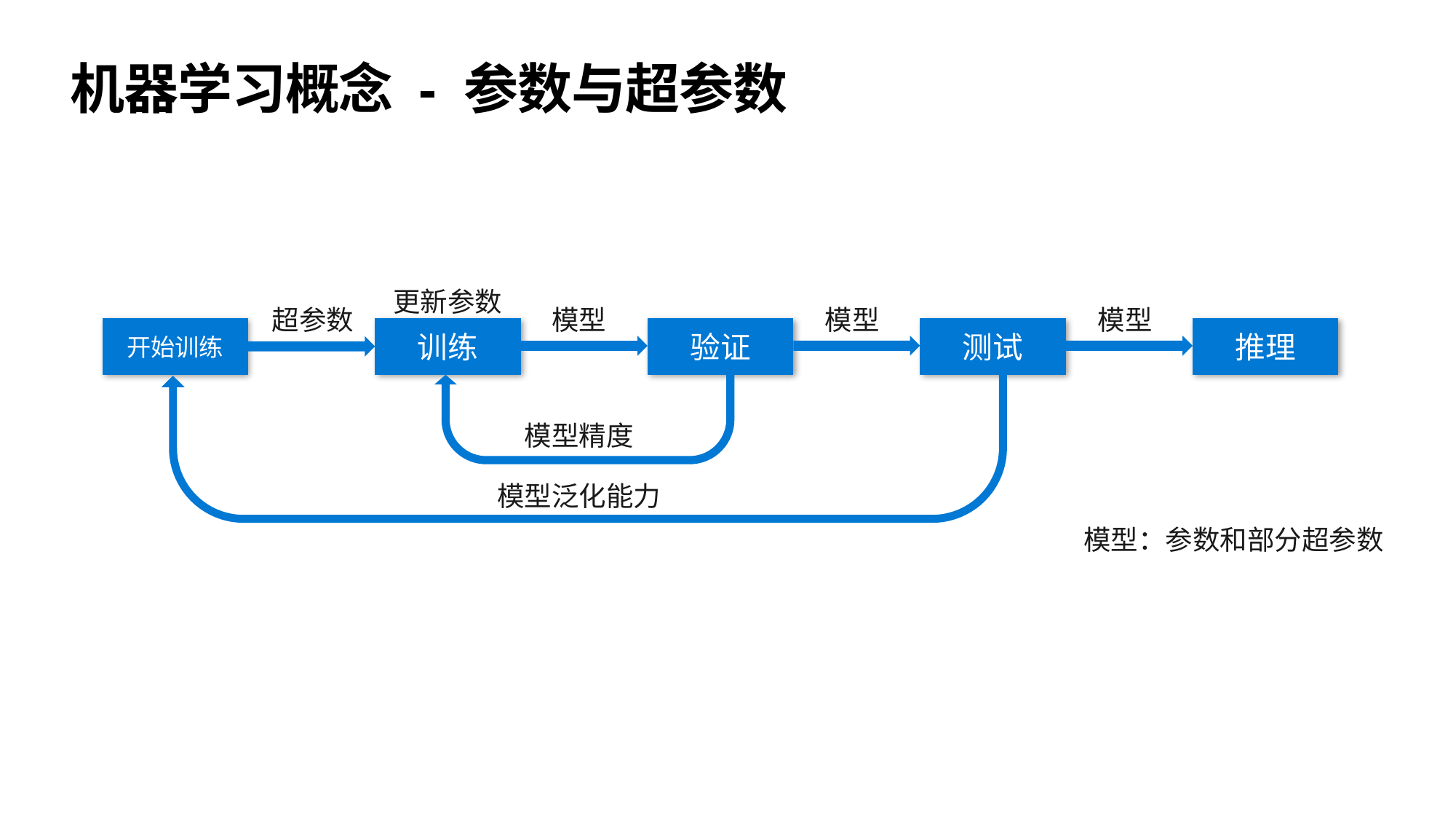

# 机器学习概念 - 参数与超参数
更新参数
超参数
模型
模型
模型
开始训练
训练
验证
测试
推理

模型精度
模型泛化能力
模型：参数和部分超参数